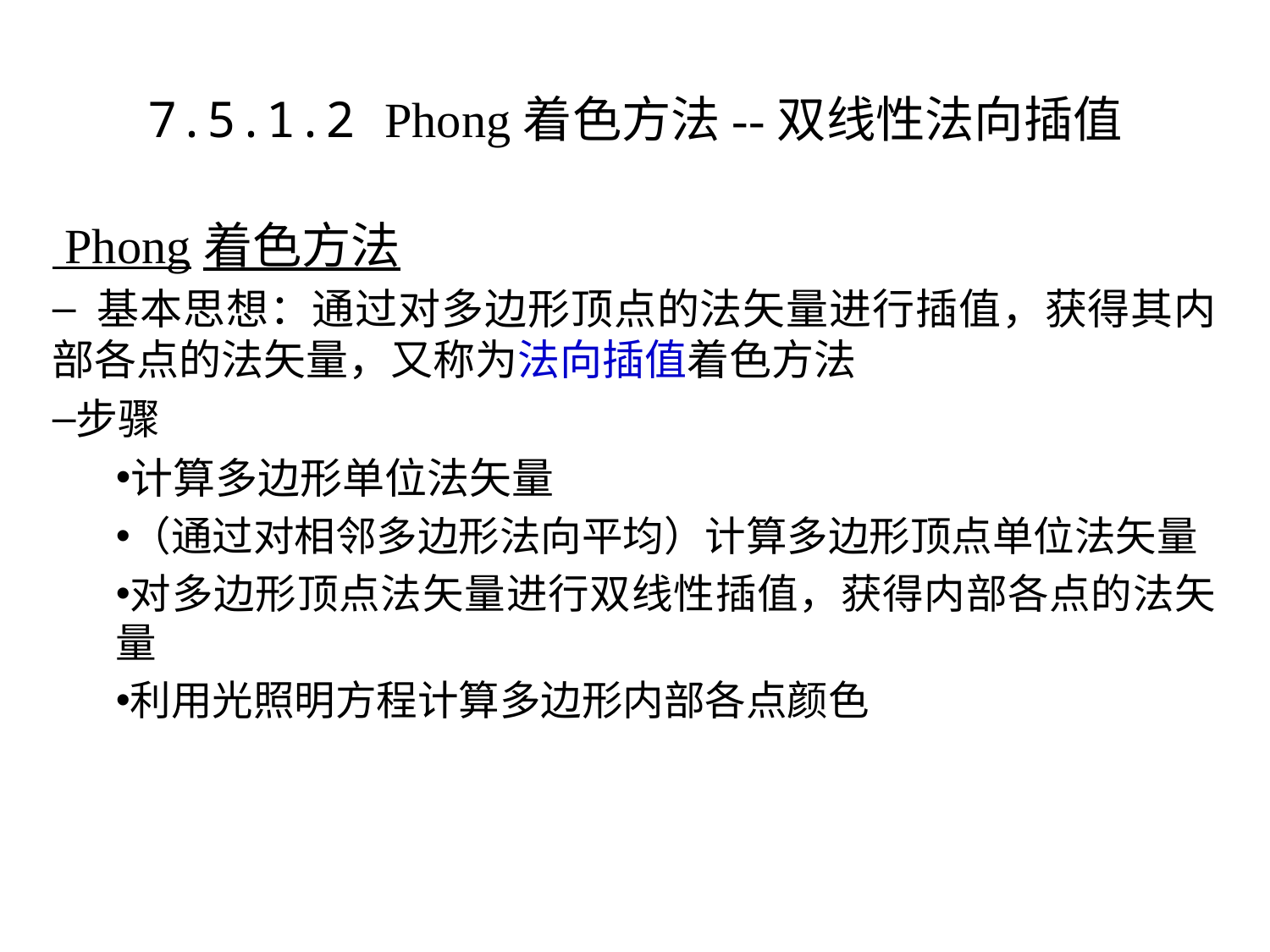

# 7.5.1.2 Phong着色方法--双线性法向插值
 Phong着色方法
 基本思想：通过对多边形顶点的法矢量进行插值，获得其内部各点的法矢量，又称为法向插值着色方法
步骤
计算多边形单位法矢量
（通过对相邻多边形法向平均）计算多边形顶点单位法矢量
对多边形顶点法矢量进行双线性插值，获得内部各点的法矢量
利用光照明方程计算多边形内部各点颜色